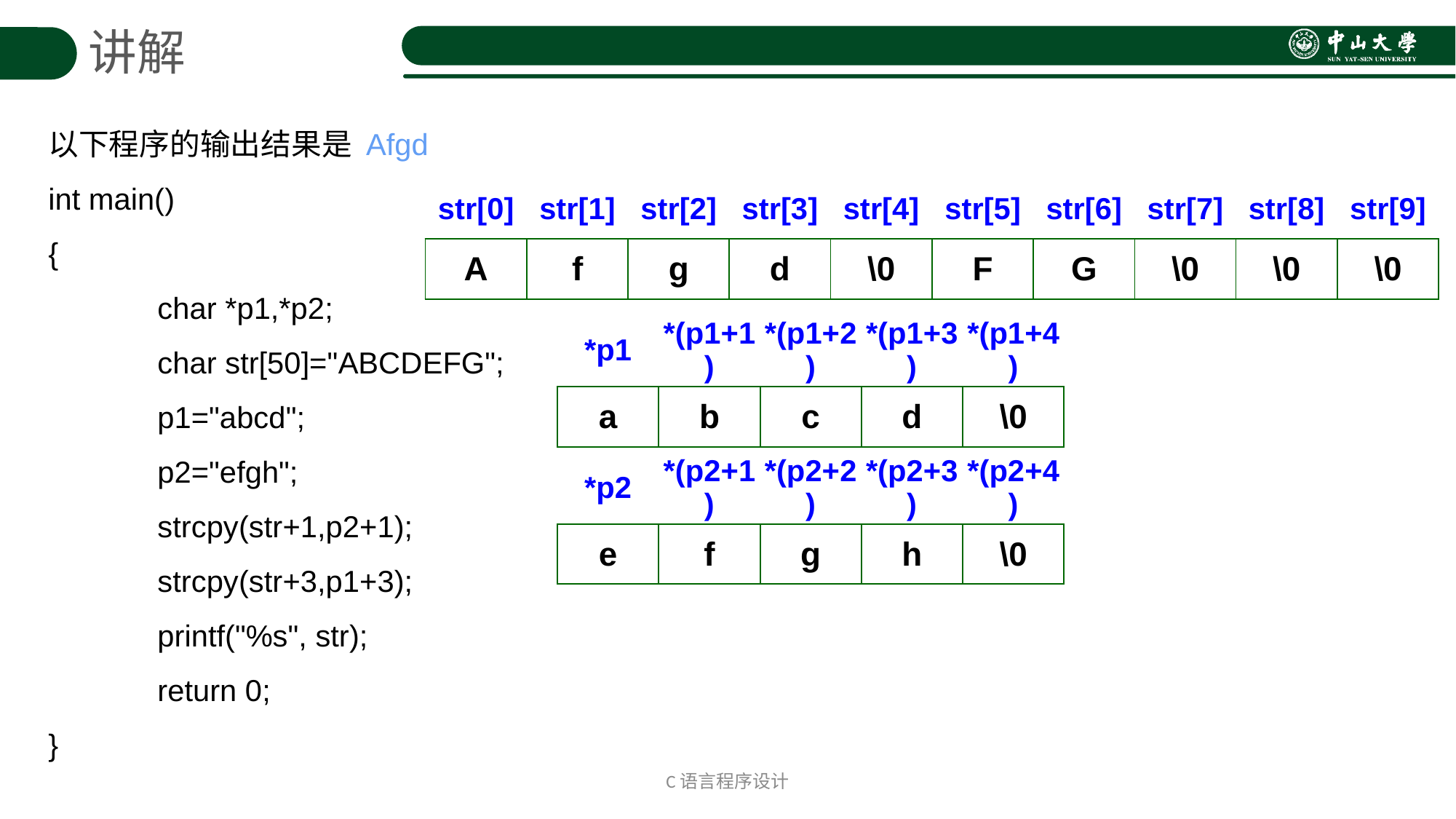

讲解
| str[0] | str[1] | str[2] | str[3] | str[4] |
| --- | --- | --- | --- | --- |
| A | B | C | D | E |
| str[0] | str[1] | str[2] | str[3] | str[4] |
| --- | --- | --- | --- | --- |
| A | f | g | h | \0 |
| str[0] | str[1] | str[2] | str[3] | str[4] |
| --- | --- | --- | --- | --- |
| A | f | g | d | \0 |
| str[5] | str[6] | str[7] | str[8] | str[9] |
| --- | --- | --- | --- | --- |
| F | G | \0 | \0 | \0 |
| str[5] | str[6] | str[7] | str[8] | str[9] |
| --- | --- | --- | --- | --- |
| F | G | \0 | \0 | \0 |
| str[5] | str[6] | str[7] | str[8] | str[9] |
| --- | --- | --- | --- | --- |
| F | G | \0 | \0 | \0 |
以下程序的输出结果是 Afgd
int main()
{
	char *p1,*p2;
	char str[50]="ABCDEFG";
	p1="abcd";
	p2="efgh";
	strcpy(str+1,p2+1);
	strcpy(str+3,p1+3);
	printf("%s", str);
	return 0;
}
| \*p1 | \*(p1+1) | \*(p1+2) | \*(p1+3) | \*(p1+4) |
| --- | --- | --- | --- | --- |
| a | b | c | d | \0 |
| \*p2 | \*(p2+1) | \*(p2+2) | \*(p2+3) | \*(p2+4) |
| --- | --- | --- | --- | --- |
| e | f | g | h | \0 |

C语言程序设计
42